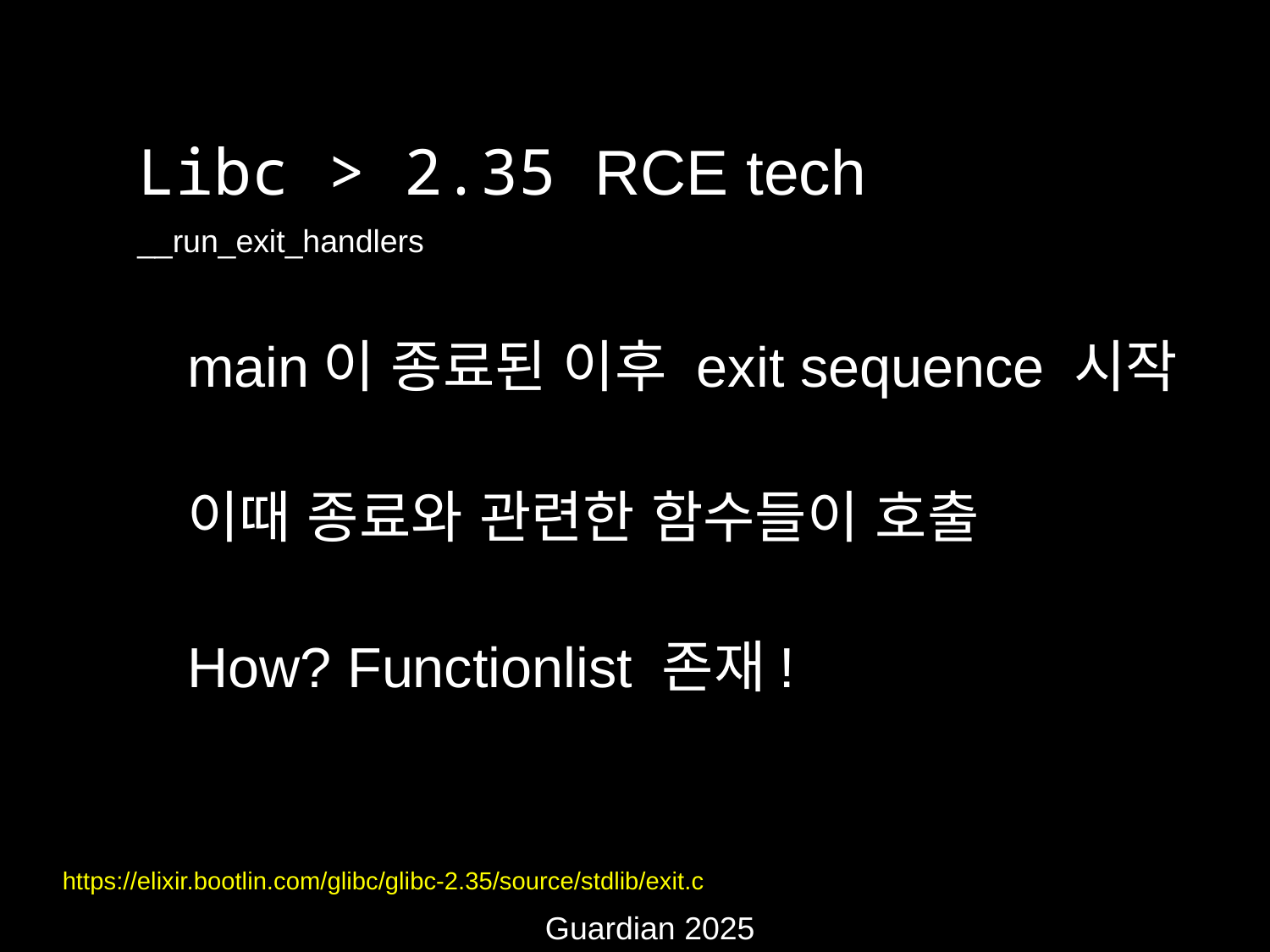

Libc > 2.35 RCE tech
__run_exit_handlers
main이 종료된 이후 exit sequence 시작
이때 종료와 관련한 함수들이 호출
How? Functionlist 존재!
https://elixir.bootlin.com/glibc/glibc-2.35/source/stdlib/exit.c